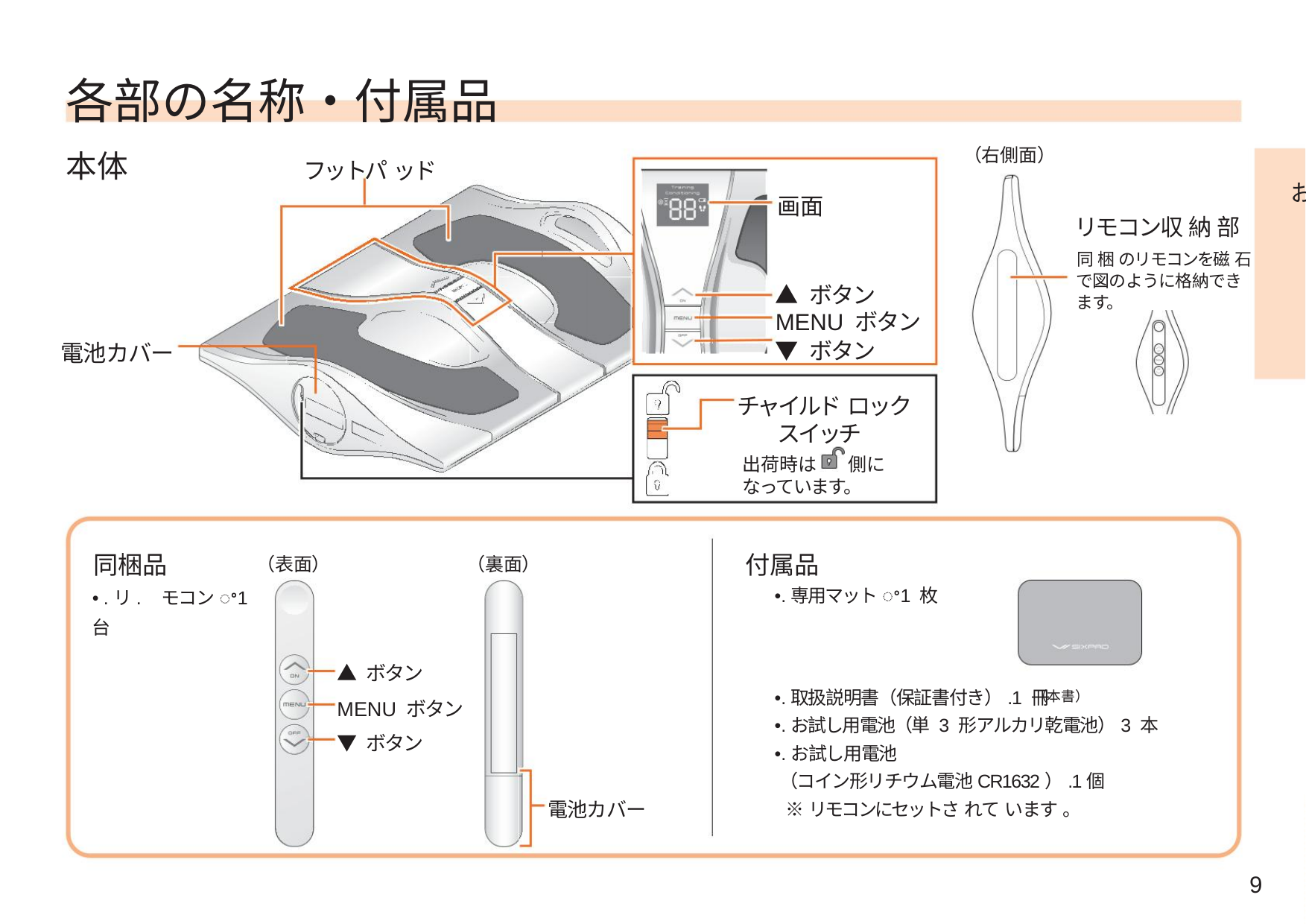

各部の名称・付属品
本体
（右側面）
フットパ ッド
お
画面
リモコン収 納 部
同 梱 のリモコンを磁 石
で図のように格納でき
ます。
▲ ボタン
MENU ボタン
▼ ボタン
電池カバー
チャイルド ロック
スイッチ
出荷時は
側に
なっています。
付属品
同梱品
• .リ. モコンꢀ1 台
（表面）
（裏面）
•.専用マットꢀ1 枚
▲ ボタン
MENU ボタン
▼ ボタン
•.取扱説明書（保証書付き）.1 冊
（本書）
•.お試し用電池（単 3 形アルカリ乾電池）3 本
•.お試し用電池
（コイン形リチウム電池CR1632）.1個
※リモコンにセットさ れて います 。
電池カバー
9